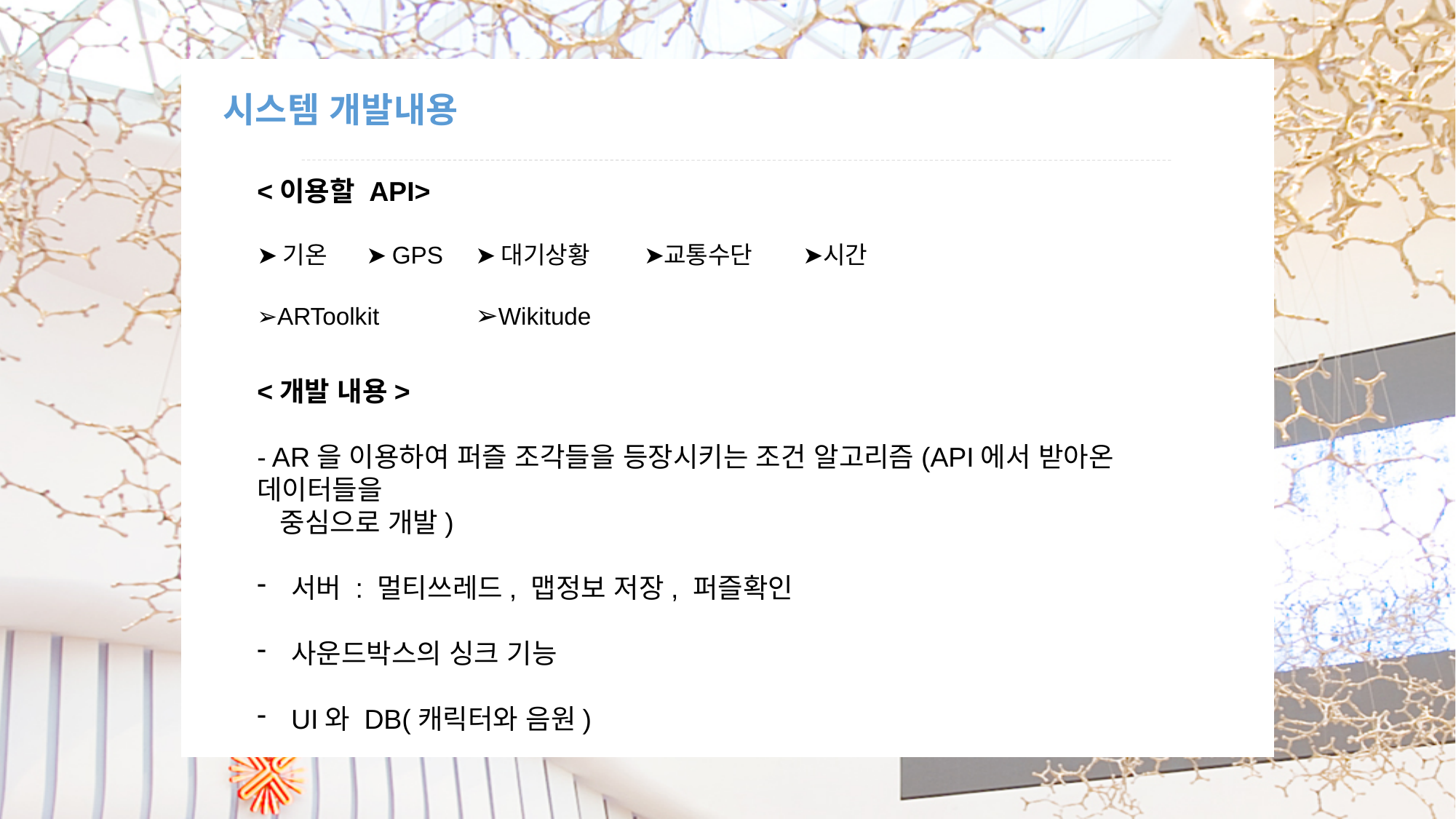

시스템 개발내용
<이용할 API>

➤기온	➤GPS	➤대기상황        ➤교통수단	➤시간

➢ARToolkit	➢Wikitude
<개발 내용>

- AR을 이용하여 퍼즐 조각들을 등장시키는 조건 알고리즘(API에서 받아온 데이터들을
   중심으로 개발)

서버 : 멀티쓰레드, 맵정보 저장, 퍼즐확인

사운드박스의 싱크 기능

UI와 DB(캐릭터와 음원)